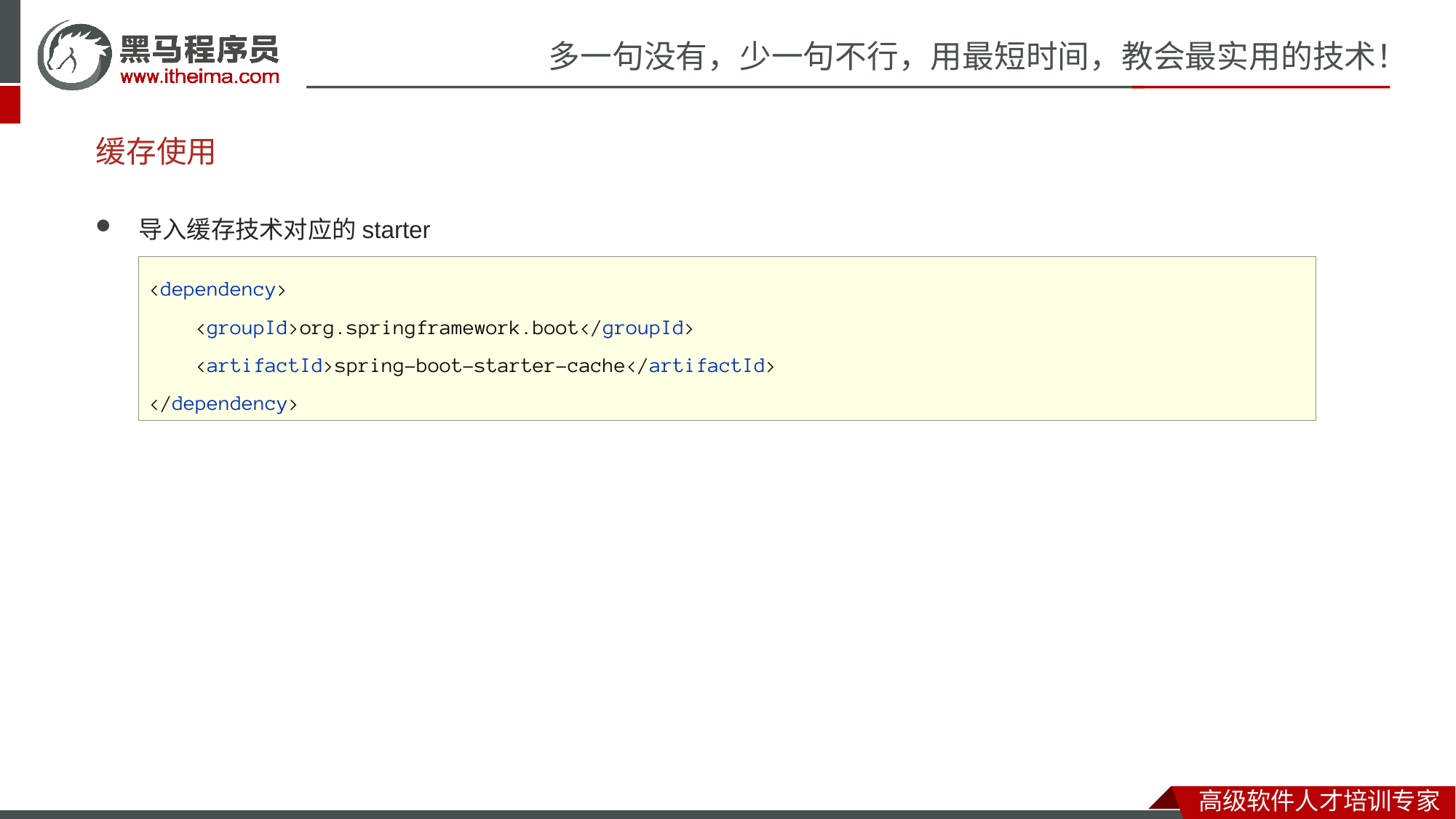

# 缓存使用
导入缓存技术对应的starter
<dependency>
    <groupId>org.springframework.boot</groupId>
    <artifactId>spring-boot-starter-cache</artifactId>
</dependency>